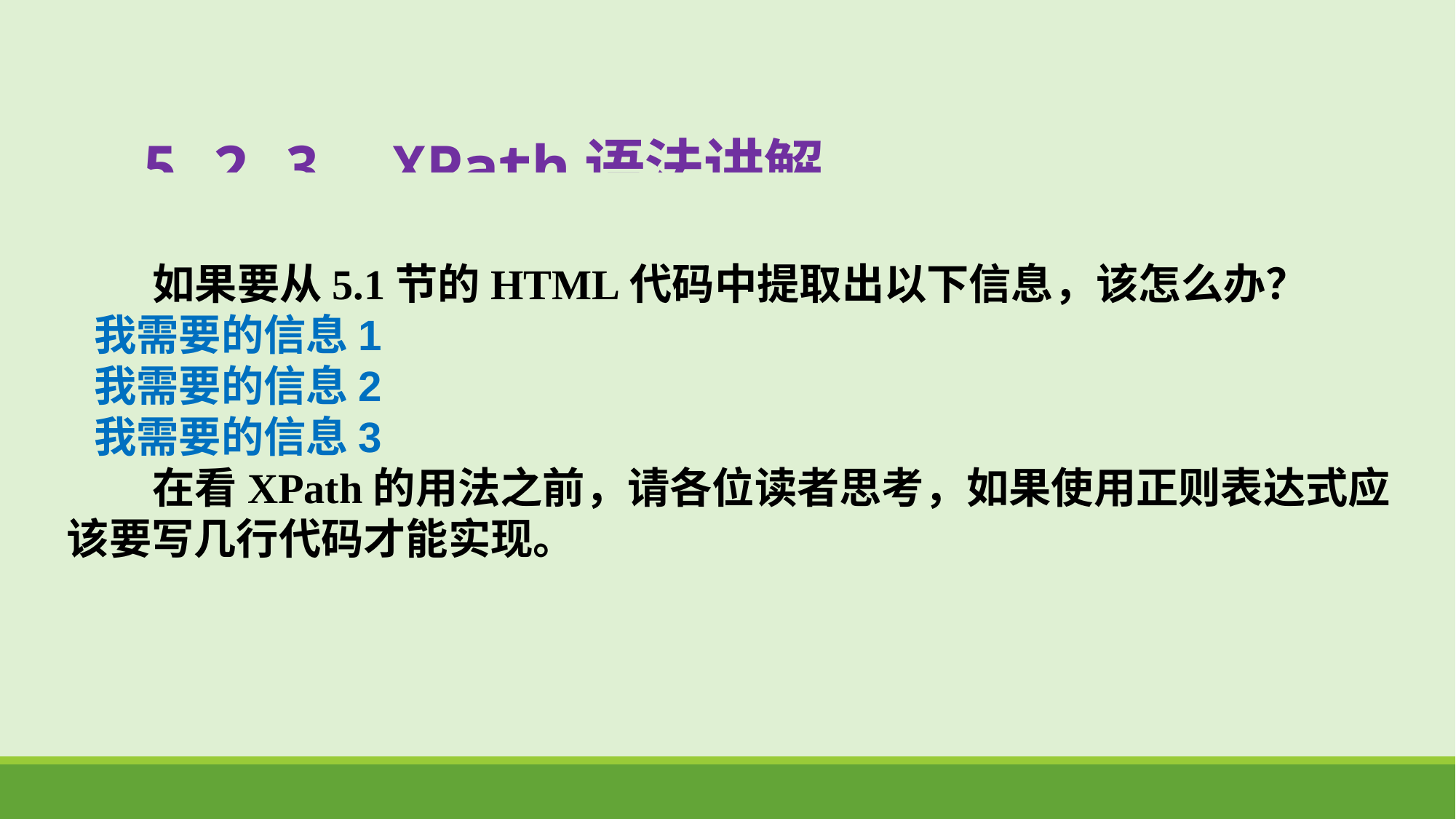

# 5.2.3  XPath语法讲解
     如果要从5.1节的HTML代码中提取出以下信息，该怎么办？
我需要的信息1
我需要的信息2
我需要的信息3
     在看XPath的用法之前，请各位读者思考，如果使用正则表达式应该要写几行代码才能实现。